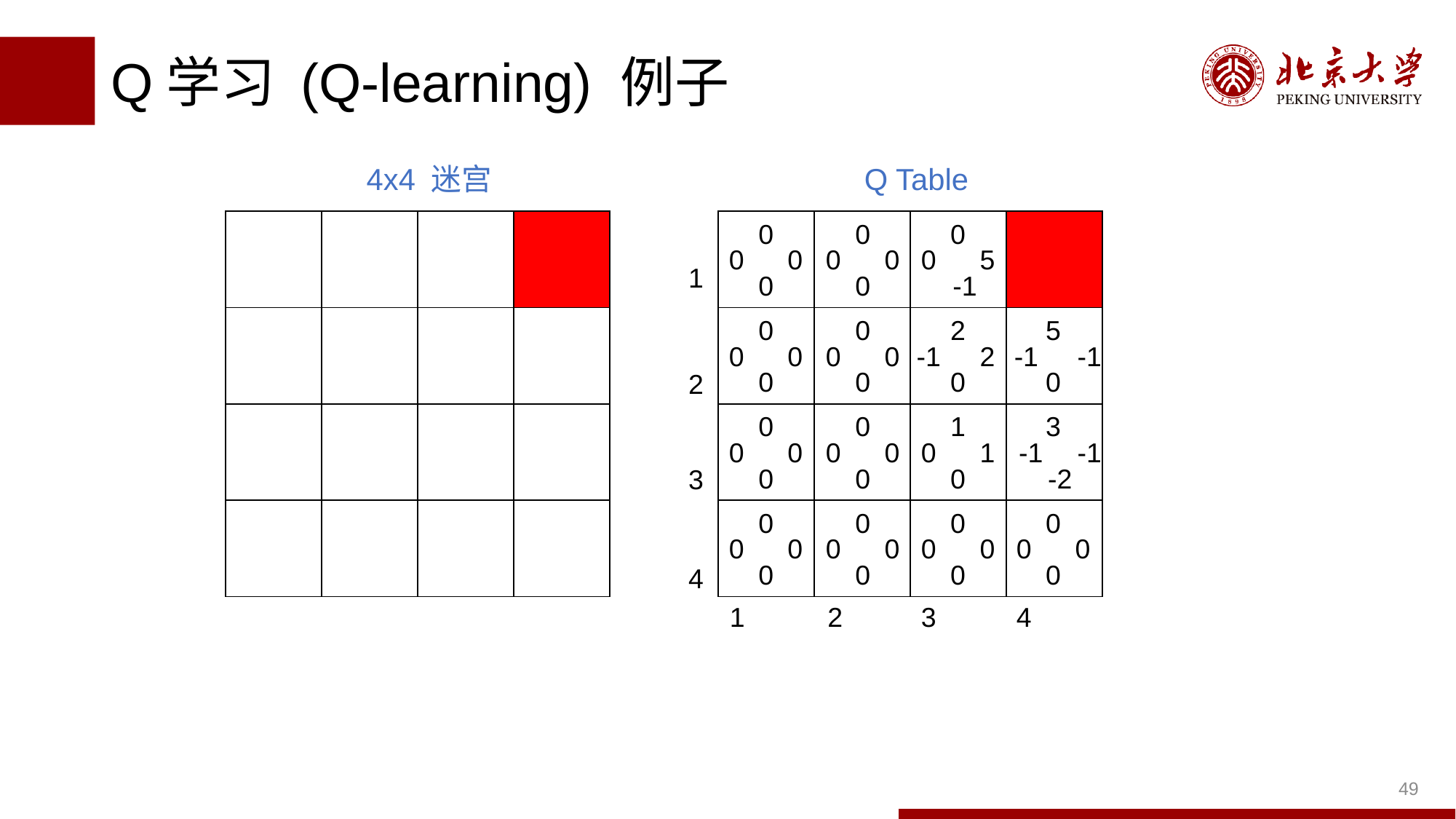

# Q学习 (Q-learning) 例子
4x4 迷宫
Q Table
|  |  |  |  |
| --- | --- | --- | --- |
|  |  |  |  |
|  |  |  |  |
|  |  |  |  |
|  |  |  |  |
| --- | --- | --- | --- |
|  |  |  |  |
|  |  |  |  |
|  |  |  |  |
0
0
0
0
0
0
0
0
0
0
5
-1
0
0
0
0
0
0
0
0
2
-1
2
0
5
-1
-1
0
0
0
0
0
0
0
0
0
1
0
1
0
3
-1
-1
-2
0
0
0
0
0
0
0
0
0
0
0
0
0
0
0
0
1
2
3
4
1
2
3
4
49